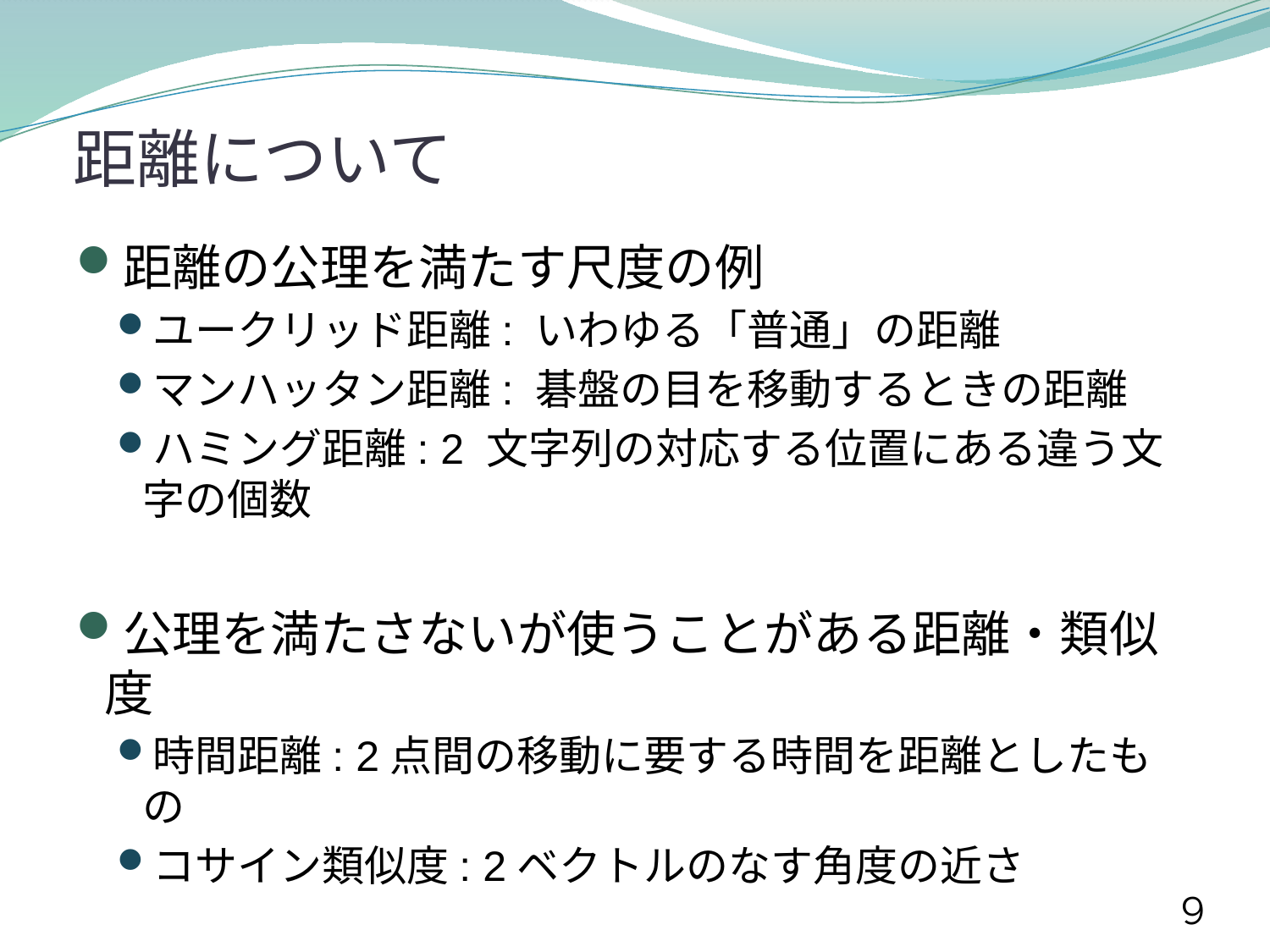

# 距離について
距離の公理を満たす尺度の例
ユークリッド距離: いわゆる「普通」の距離
マンハッタン距離: 碁盤の目を移動するときの距離
ハミング距離: 2 文字列の対応する位置にある違う文字の個数

公理を満たさないが使うことがある距離・類似度
時間距離: 2点間の移動に要する時間を距離としたもの
コサイン類似度: 2ベクトルのなす角度の近さ

9